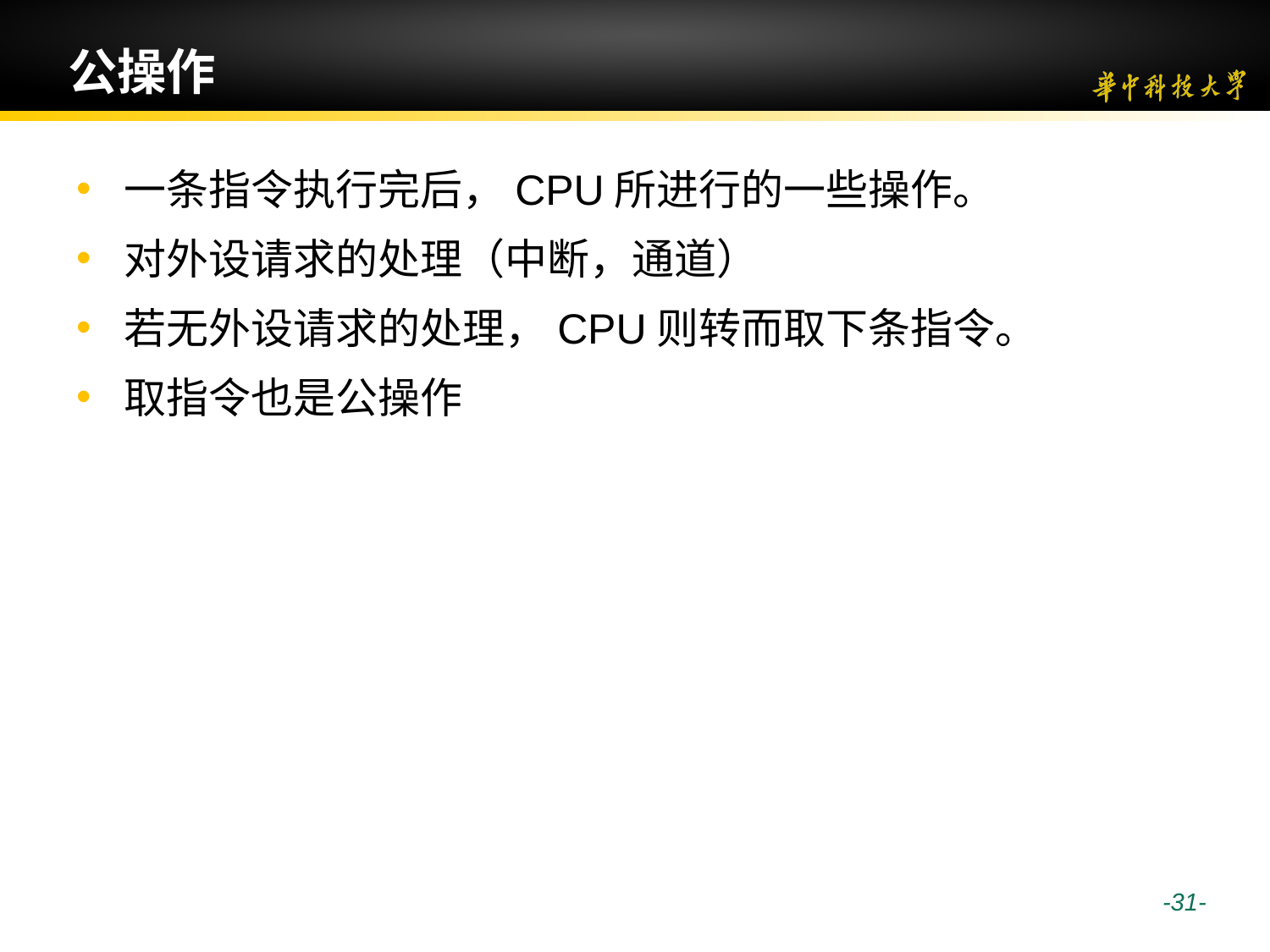

# 公操作
一条指令执行完后，CPU所进行的一些操作。
对外设请求的处理（中断，通道）
若无外设请求的处理，CPU则转而取下条指令。
取指令也是公操作
 -31-